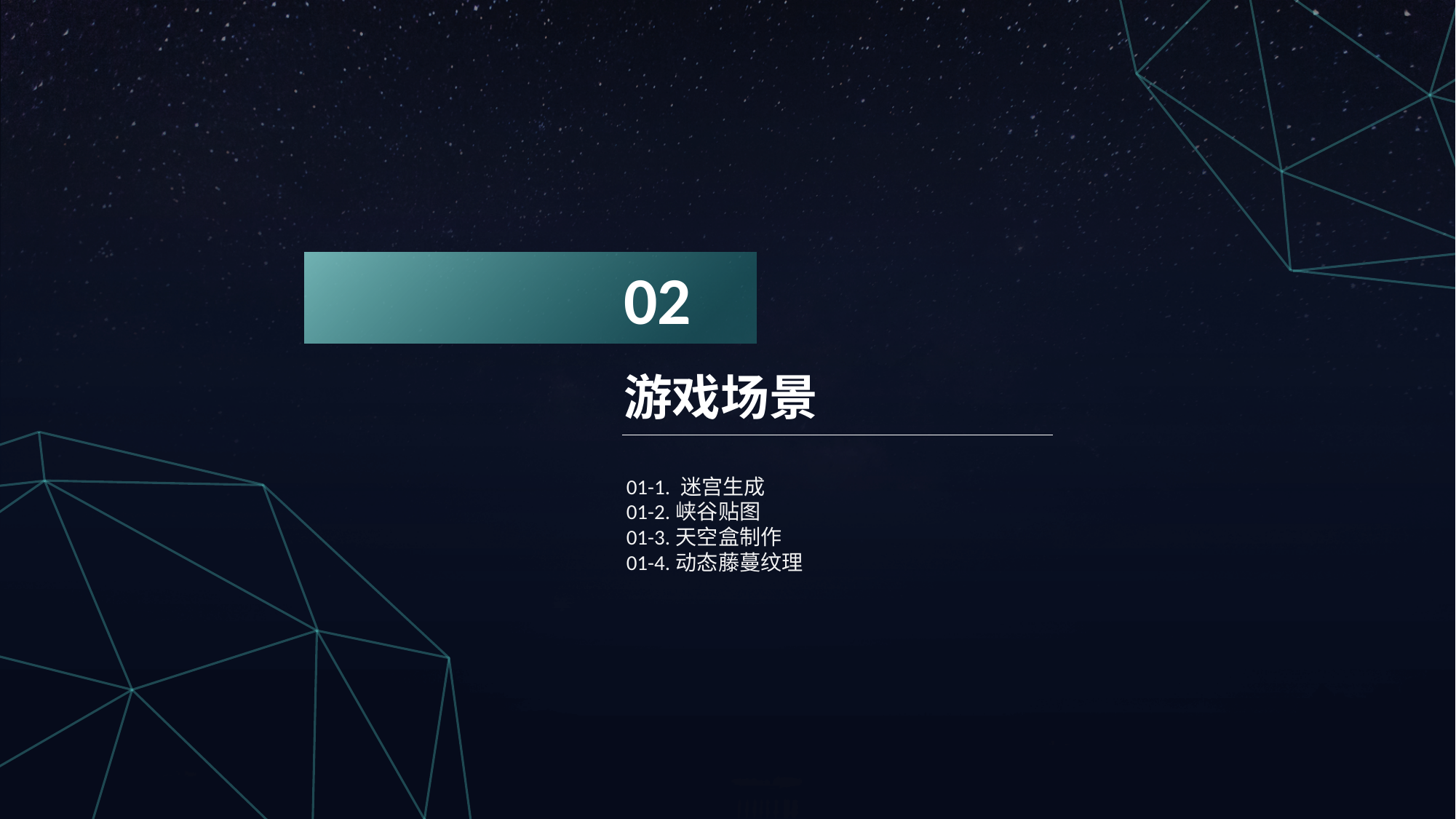

02

游戏场景

01-1. 迷宫生成
01-2.峡谷贴图
01-3.天空盒制作
01-4.动态藤蔓纹理